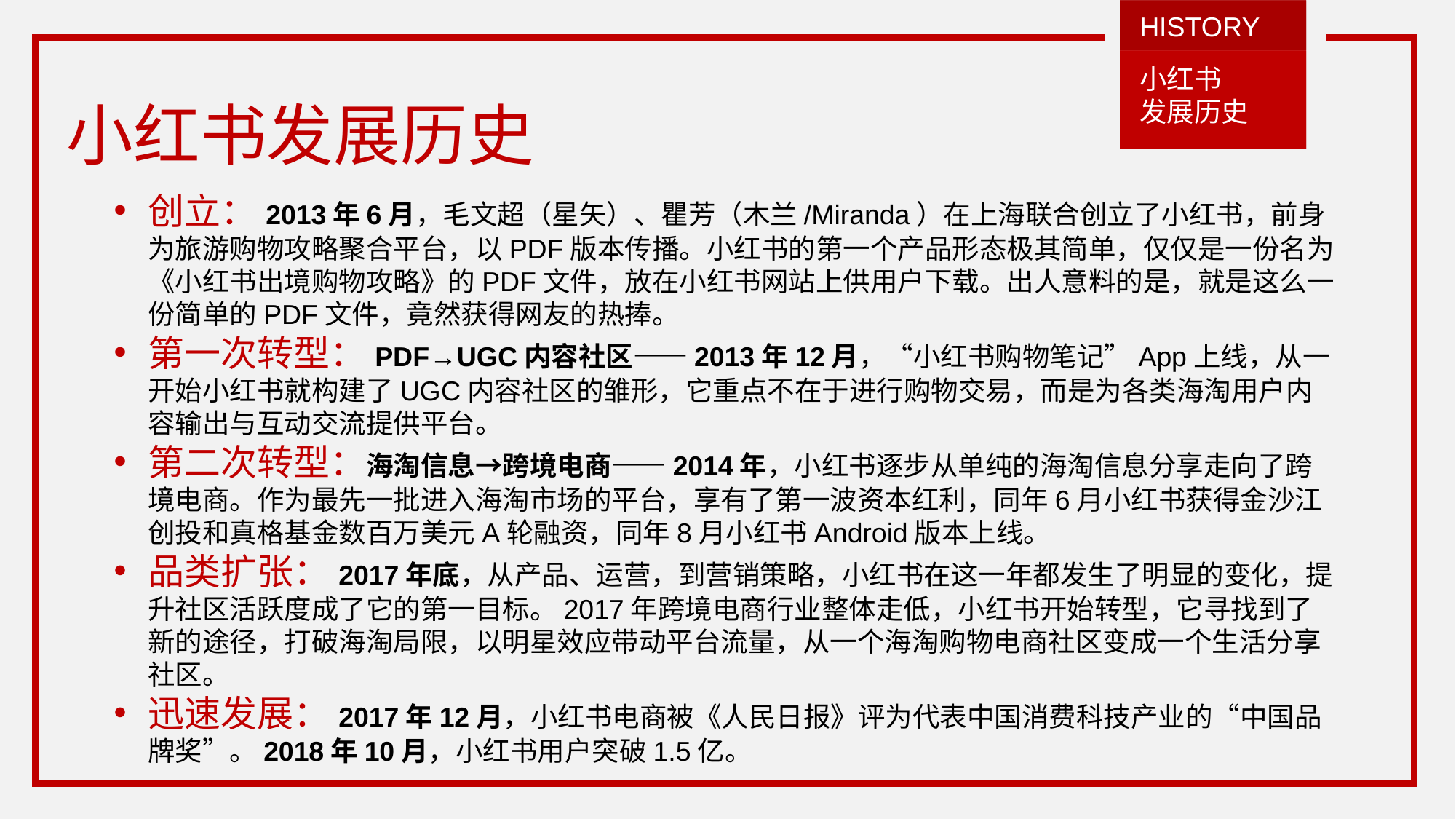

BUSINESS
HISTORY
小红书
发展历史
BUSINESS
TEMPLATE
小红书发展历史
创立：2013年6月，毛文超（星矢）、瞿芳（木兰/Miranda）在上海联合创立了小红书，前身为旅游购物攻略聚合平台，以PDF版本传播。小红书的第一个产品形态极其简单，仅仅是一份名为《小红书出境购物攻略》的PDF文件，放在小红书网站上供用户下载。出人意料的是，就是这么一份简单的PDF文件，竟然获得网友的热捧。
第一次转型：PDF→UGC内容社区——2013年12月，“小红书购物笔记”App上线，从一开始小红书就构建了UGC内容社区的雏形，它重点不在于进行购物交易，而是为各类海淘用户内容输出与互动交流提供平台。
第二次转型：海淘信息→跨境电商——2014年，小红书逐步从单纯的海淘信息分享走向了跨境电商。作为最先一批进入海淘市场的平台，享有了第一波资本红利，同年6月小红书获得金沙江创投和真格基金数百万美元A轮融资，同年8月小红书Android版本上线。
品类扩张：2017年底，从产品、运营，到营销策略，小红书在这一年都发生了明显的变化，提升社区活跃度成了它的第一目标。2017年跨境电商行业整体走低，小红书开始转型，它寻找到了新的途径，打破海淘局限，以明星效应带动平台流量，从一个海淘购物电商社区变成一个生活分享社区。
迅速发展：2017年12月，小红书电商被《人民日报》评为代表中国消费科技产业的“中国品牌奖”。2018年10月，小红书用户突破1.5亿。